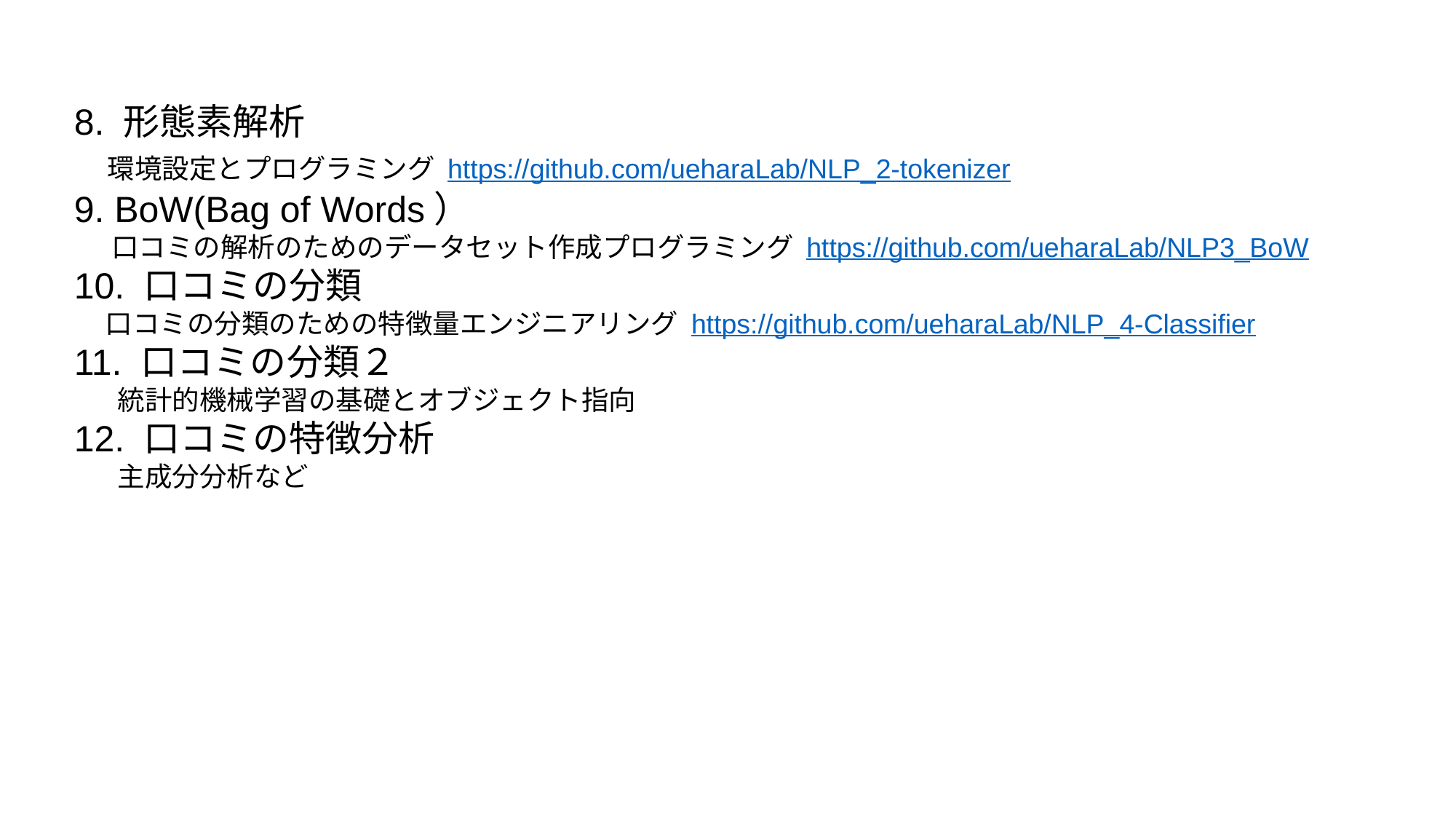

8. 形態素解析
   環境設定とプログラミング https://github.com/ueharaLab/NLP_2-tokenizer
9. BoW(Bag of Words）
     口コミの解析のためのデータセット作成プログラミング https://github.com/ueharaLab/NLP3_BoW
10. 口コミの分類
    口コミの分類のための特徴量エンジニアリング https://github.com/ueharaLab/NLP_4-Classifier
11. 口コミの分類２
      統計的機械学習の基礎とオブジェクト指向
12. 口コミの特徴分析
      主成分分析など